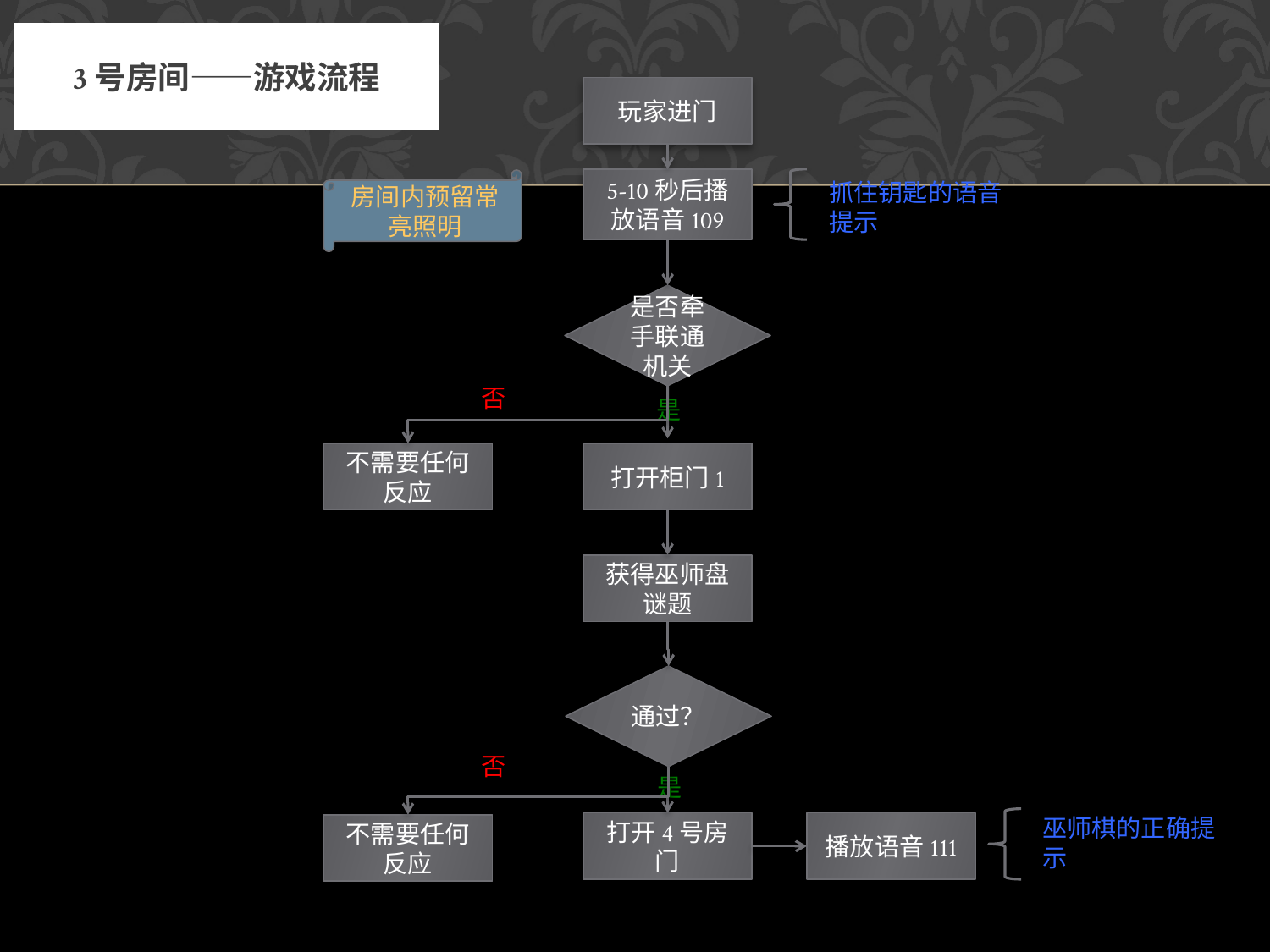

# 3号房间——游戏流程
玩家进门
5-10秒后播放语音109

房间内预留常亮照明
抓住钥匙的语音提示
是否牵手联通机关
否
是
不需要任何反应
打开柜门1
获得巫师盘谜题
通过？
否
是
巫师棋的正确提示

打开4号房门
播放语音111
不需要任何反应